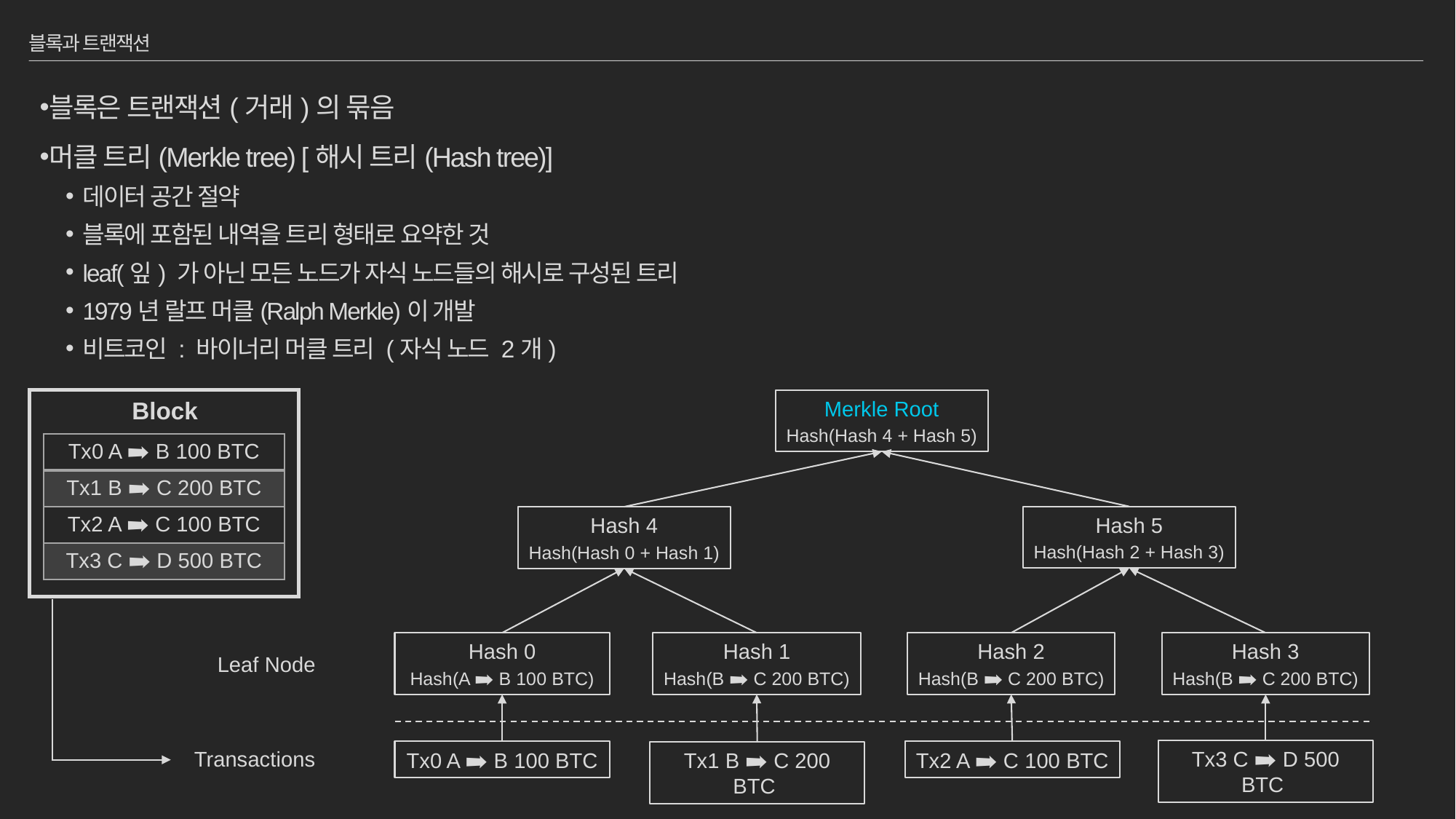

# 블록과 트랜잭션
블록은 트랜잭션(거래)의 묶음
머클 트리(Merkle tree) [해시 트리(Hash tree)]
데이터 공간 절약
블록에 포함된 내역을 트리 형태로 요약한 것
leaf(잎) 가 아닌 모든 노드가 자식 노드들의 해시로 구성된 트리
1979년 랄프 머클(Ralph Merkle)이 개발
비트코인 : 바이너리 머클 트리 (자식 노드 2개)

Block
Merkle Root
Hash(Hash 4 + Hash 5)
| Tx0 A ➡ B 100 BTC |
| --- |
| Tx1 B ➡ C 200 BTC |
| Tx2 A ➡ C 100 BTC |
| Tx3 C ➡ D 500 BTC |
Hash 5
Hash(Hash 2 + Hash 3)
Hash 4
Hash(Hash 0 + Hash 1)
Hash 0
Hash(A ➡ B 100 BTC)
Hash 1
Hash(B ➡ C 200 BTC)
Hash 2
Hash(B ➡ C 200 BTC)
Hash 3
Hash(B ➡ C 200 BTC)
Leaf Node
Transactions
Tx3 C ➡ D 500 BTC
Tx0 A ➡ B 100 BTC
Tx2 A ➡ C 100 BTC
Tx1 B ➡ C 200 BTC